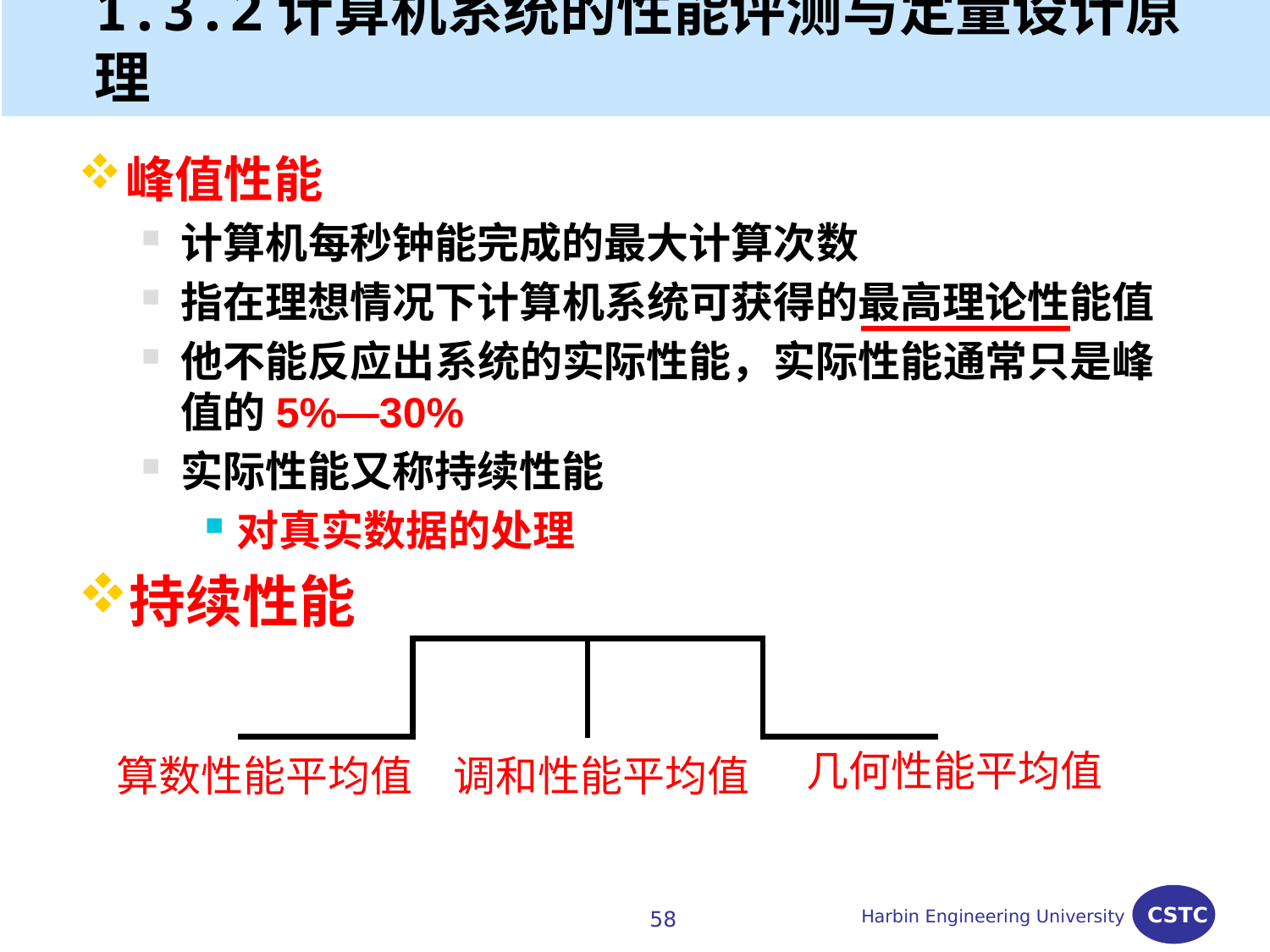

# 1.3.2计算机系统的性能评测与定量设计原理
峰值性能
计算机每秒钟能完成的最大计算次数
指在理想情况下计算机系统可获得的最高理论性能值
他不能反应出系统的实际性能，实际性能通常只是峰值的5%—30%
实际性能又称持续性能
对真实数据的处理
持续性能

几何性能平均值
调和性能平均值
算数性能平均值
58
Harbin Engineering University